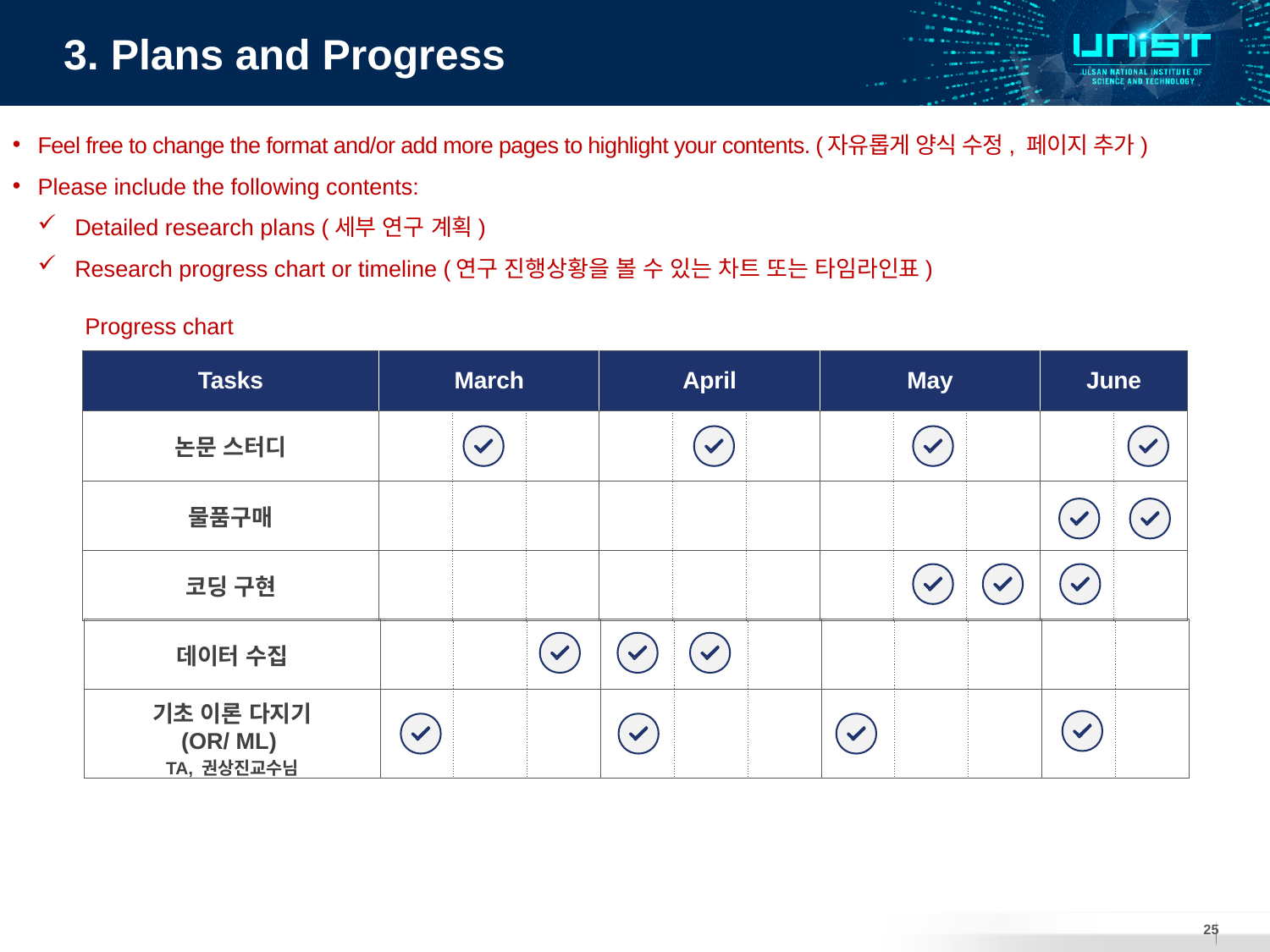

3. Plans and Progress
Feel free to change the format and/or add more pages to highlight your contents. (자유롭게 양식 수정, 페이지 추가)
Please include the following contents:
Detailed research plans (세부 연구 계획)
Research progress chart or timeline (연구 진행상황을 볼 수 있는 차트 또는 타임라인표)
Progress chart
| Tasks | March |  |  | April |  |  | May |  |  | June |  |
| --- | --- | --- | --- | --- | --- | --- | --- | --- | --- | --- | --- |
| 논문 스터디 |  |  |  |  |  |  |  |  |  |  |  |
| 물품구매 |  |  |  |  |  |  |  |  |  |  |  |
| 코딩 구현 |  |  |  |  |  |  |  |  |  |  |  |

| 데이터 수집 |  |  |  |  |  |  |  |  |  |  |  |
| --- | --- | --- | --- | --- | --- | --- | --- | --- | --- | --- | --- |

| 기초 이론 다지기 (OR/ ML) TA, 권상진교수님 |  |  |  |  |  |  |  |  |  |  |  |
| --- | --- | --- | --- | --- | --- | --- | --- | --- | --- | --- | --- |